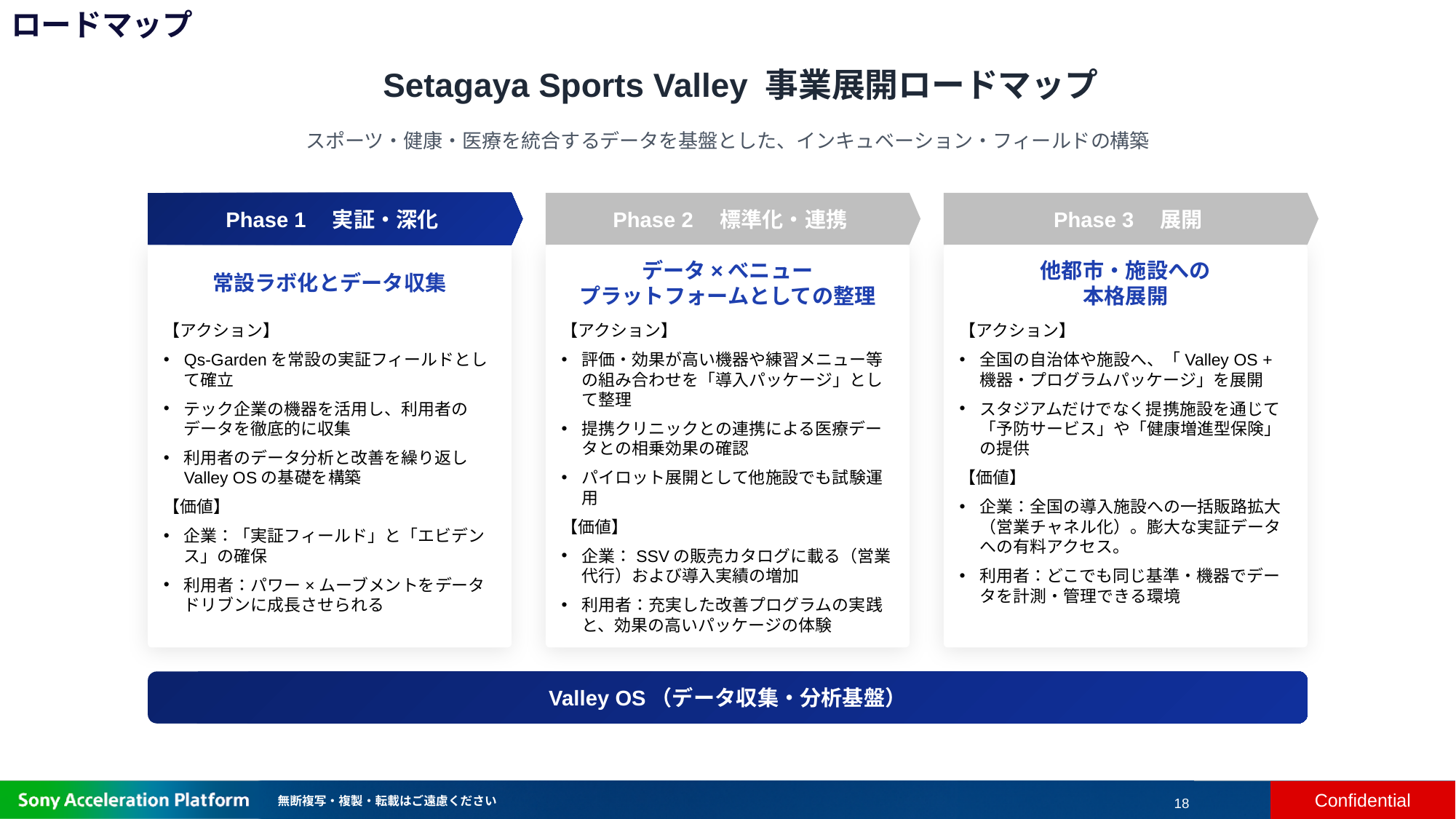

# ロードマップ
Setagaya Sports Valley 事業展開ロードマップ
スポーツ・健康・医療を統合するデータを基盤とした、インキュベーション・フィールドの構築
Phase 1　実証・深化
Phase 2　標準化・連携
Phase 3　展開
Phase 1
Phase 2
Phase 3

常設ラボ化とデータ収集
データ×べニュー
プラットフォームとしての整理
他都市・施設への
本格展開
【アクション】
Qs-Gardenを常設の実証フィールドとして確立
テック企業の機器を活用し、利用者のデータを徹底的に収集
利用者のデータ分析と改善を繰り返しValley OSの基礎を構築
【価値】
企業：「実証フィールド」と「エビデンス」の確保
利用者：パワー×ムーブメントをデータドリブンに成長させられる

【アクション】
評価・効果が高い機器や練習メニュー等の組み合わせを「導入パッケージ」として整理
提携クリニックとの連携による医療データとの相乗効果の確認
パイロット展開として他施設でも試験運用
【価値】
企業：SSVの販売カタログに載る（営業代行）および導入実績の増加
利用者：充実した改善プログラムの実践と、効果の高いパッケージの体験
【アクション】
全国の自治体や施設へ、「Valley OS + 機器・プログラムパッケージ」を展開
スタジアムだけでなく提携施設を通じて「予防サービス」や「健康増進型保険」の提供
【価値】
企業：全国の導入施設への一括販路拡大（営業チャネル化）。膨大な実証データへの有料アクセス。
利用者：どこでも同じ基準・機器でデータを計測・管理できる環境
Valley OS（データ収集・分析基盤）